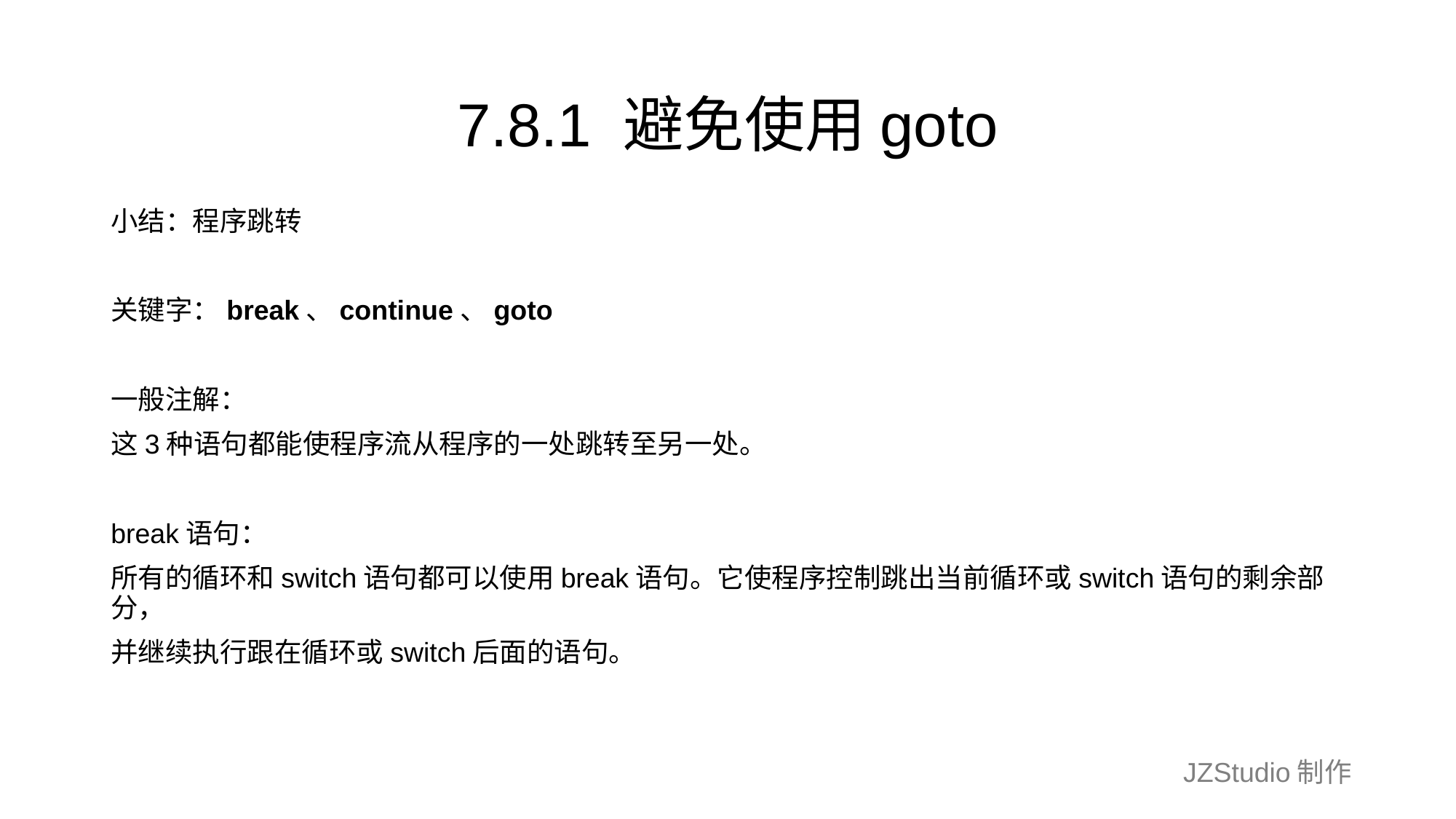

# 7.8.1 避免使用goto
小结：程序跳转

关键字：break、continue、goto

一般注解：
这3种语句都能使程序流从程序的一处跳转至另一处。

break语句：
所有的循环和switch语句都可以使用break语句。它使程序控制跳出当前循环或switch语句的剩余部分，
并继续执行跟在循环或switch后面的语句。